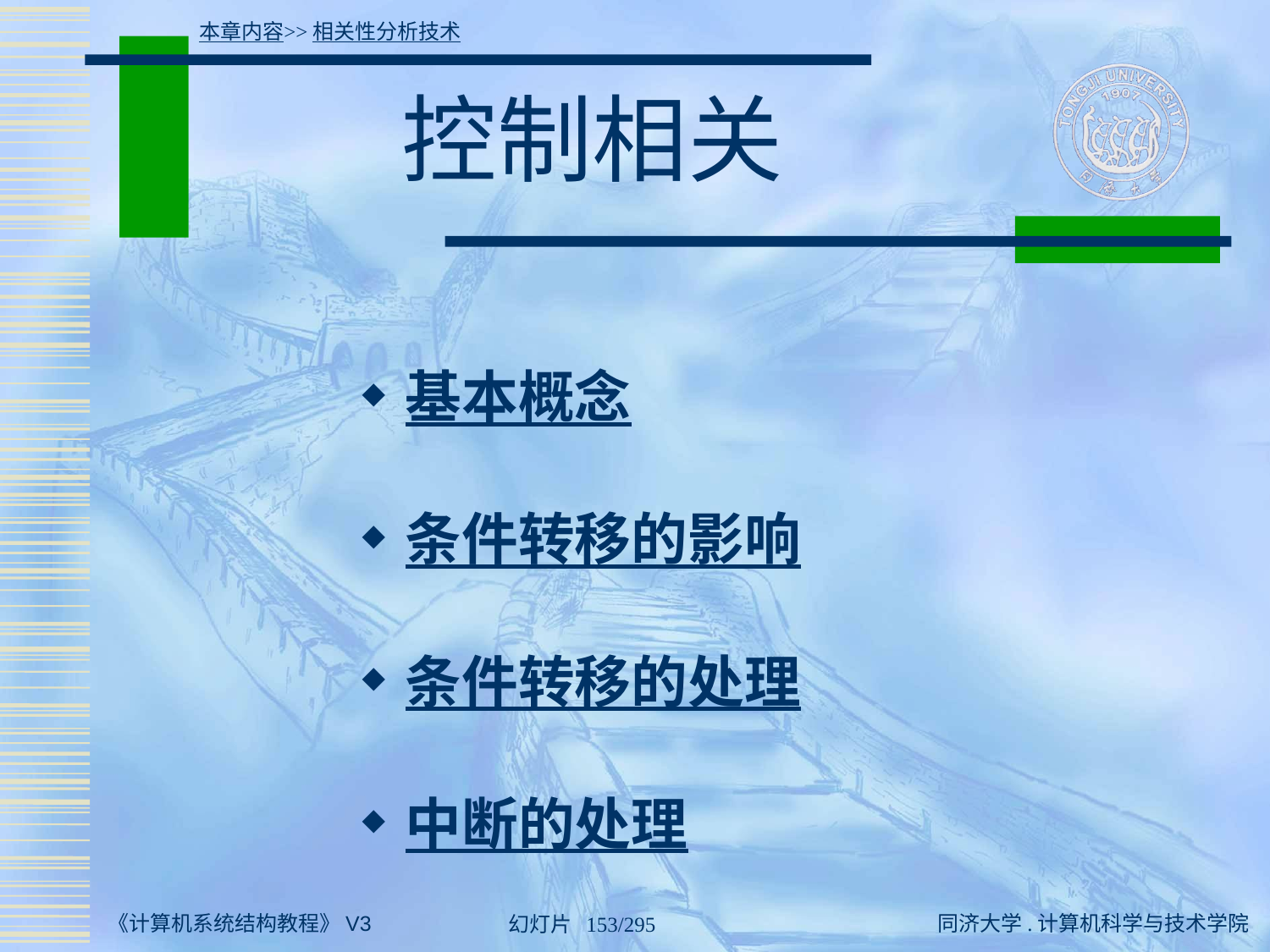

本章内容>>相关性分析技术
# 控制相关
基本概念
条件转移的影响
条件转移的处理
中断的处理